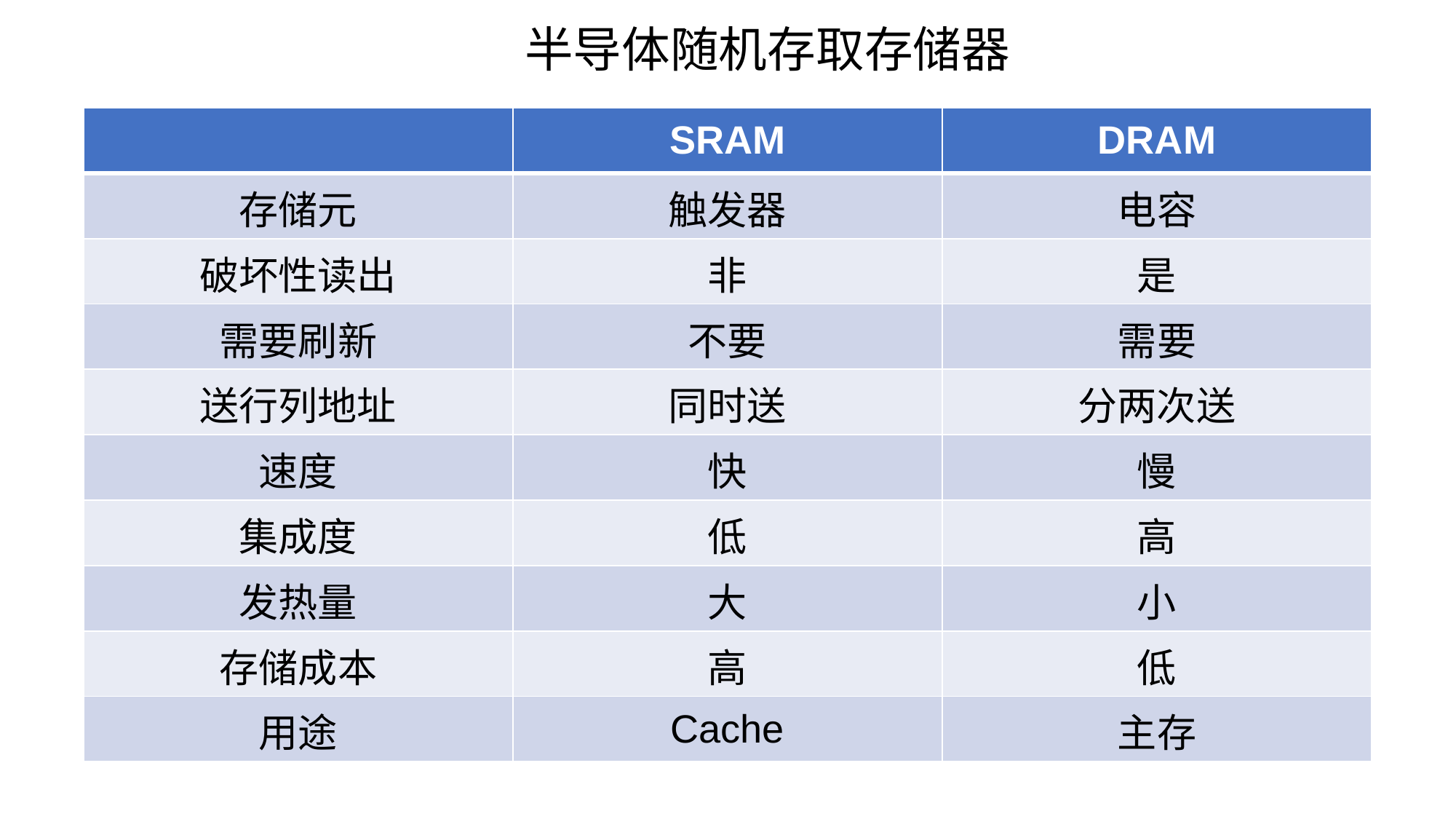

半导体随机存取存储器
|  | SRAM | DRAM |
| --- | --- | --- |
| 存储元 | 触发器 | 电容 |
| 破坏性读出 | 非 | 是 |
| 需要刷新 | 不要 | 需要 |
| 送行列地址 | 同时送 | 分两次送 |
| 速度 | 快 | 慢 |
| 集成度 | 低 | 高 |
| 发热量 | 大 | 小 |
| 存储成本 | 高 | 低 |
| 用途 | Cache | 主存 |